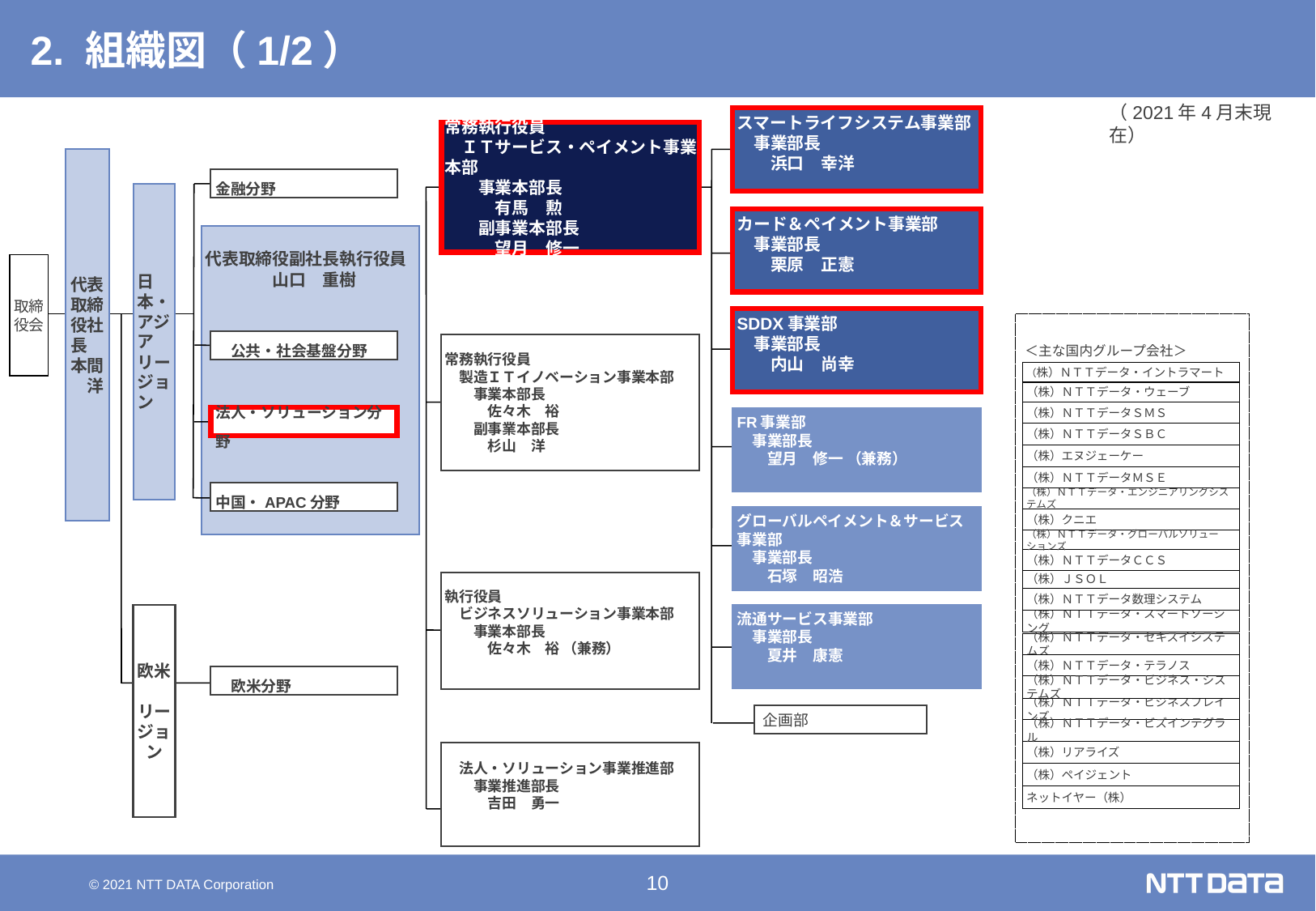

# 2. 組織図（1/2）
（2021年4月末現在）
スマートライフシステム事業部
　事業部長
　　浜口　幸洋
常務執行役員
　ＩＴサービス・ペイメント事業本部
　　事業本部長
　　　有馬　勲
　　副事業本部長
　　　望月　修一

代表取締役社長　本間　洋

金融分野
日本・アジア　リージョン

カード＆ペイメント事業部
　事業部長
　　栗原　正憲

代表取締役副社長執行役員　　　　山口　重樹

取締役会
SDDX事業部
　事業部長
　　内山　尚幸

　公共・社会基盤分野
＜主な国内グループ会社＞

常務執行役員
　製造ＩＴイノベーション事業本部
　　事業本部長
　　　佐々木　裕
　　副事業本部長
　　　杉山　洋

（株）ＮＴＴデータ・イントラマート
（株）ＮＴＴデータ・ウェーブ
（株）ＮＴＴデータＳＭＳ

法人・ソリューション分野
FR事業部
　事業部長
　　望月　修一 （兼務）

（株）ＮＴＴデータＳＢＣ
（株）エヌジェーケー

（株）ＮＴＴデータＭＳＥ
中国・APAC分野
（株）ＮＴＴデータ・エンジニアリングシステムズ

グローバルペイメント＆サービス事業部
　事業部長
　　石塚　昭浩

（株）クニエ
（株）ＮＴＴデータ・グローバルソリューションズ

（株）ＮＴＴデータＣＣＳ
（株）ＪＳＯＬ
執行役員
　ビジネスソリューション事業本部
　　事業本部長
　　　佐々木　裕 （兼務）

（株）ＮＴＴデータ数理システム
欧米　リージョン
流通サービス事業部
　事業部長
　　夏井　康憲
（株）ＮＴＴデータ・スマートソーシング

（株）ＮＴＴデータ・セキスイシステムズ

（株）ＮＴＴデータ・テラノス
　欧米分野
（株）ＮＴＴデータ・ビジネス・システムズ

（株）ＮＴＴデータ・ビジネスブレインズ
企画部
（株）ＮＴＴデータ・ビズインテグラル

（株）リアライズ
　法人・ソリューション事業推進部
　　事業推進部長
　　　吉田　勇一

（株）ペイジェント
ネットイヤー（株）